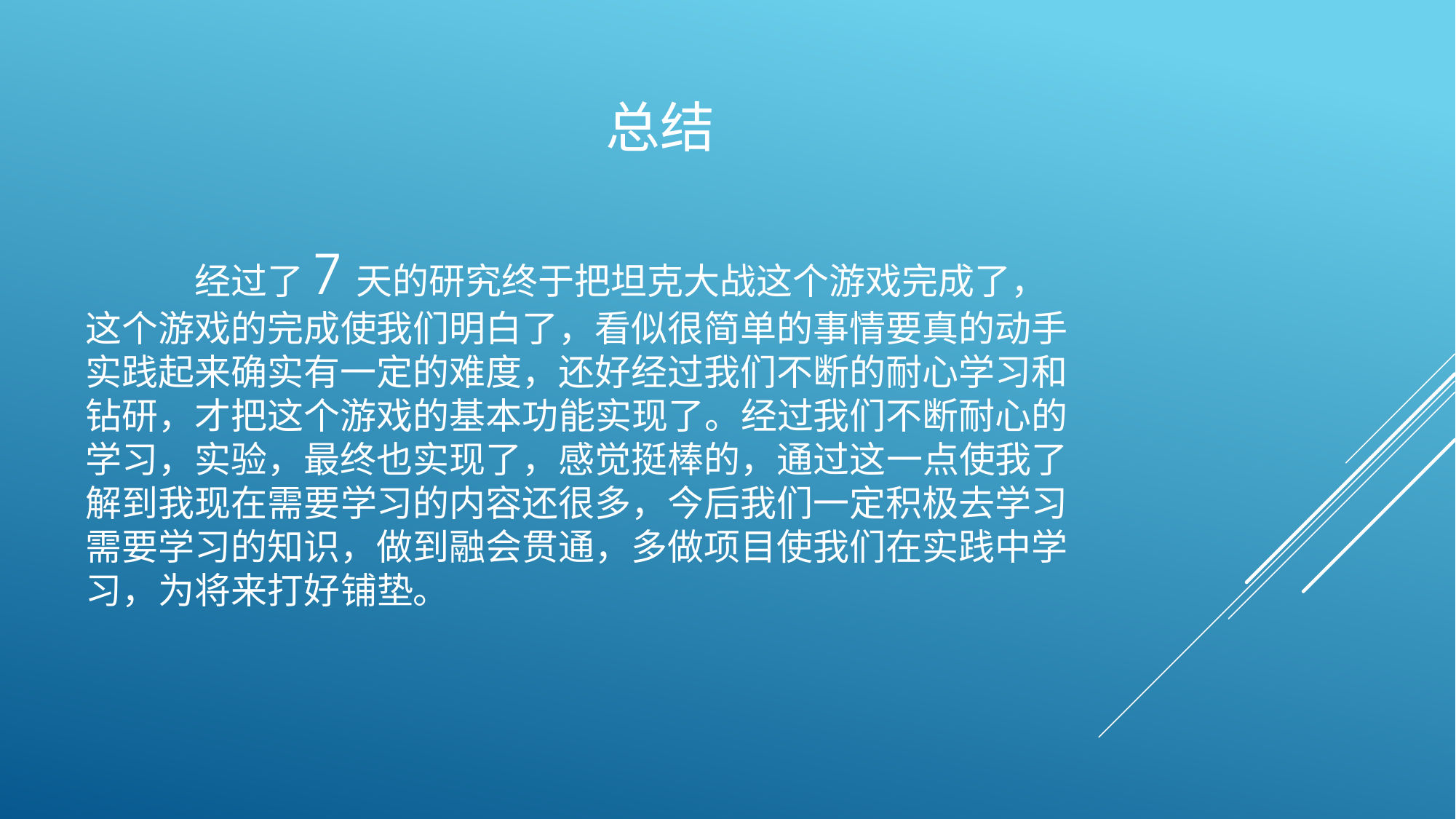

# 总结
	经过了7天的研究终于把坦克大战这个游戏完成了，这个游戏的完成使我们明白了，看似很简单的事情要真的动手实践起来确实有一定的难度，还好经过我们不断的耐心学习和钻研，才把这个游戏的基本功能实现了。经过我们不断耐心的学习，实验，最终也实现了，感觉挺棒的，通过这一点使我了解到我现在需要学习的内容还很多，今后我们一定积极去学习需要学习的知识，做到融会贯通，多做项目使我们在实践中学习，为将来打好铺垫。